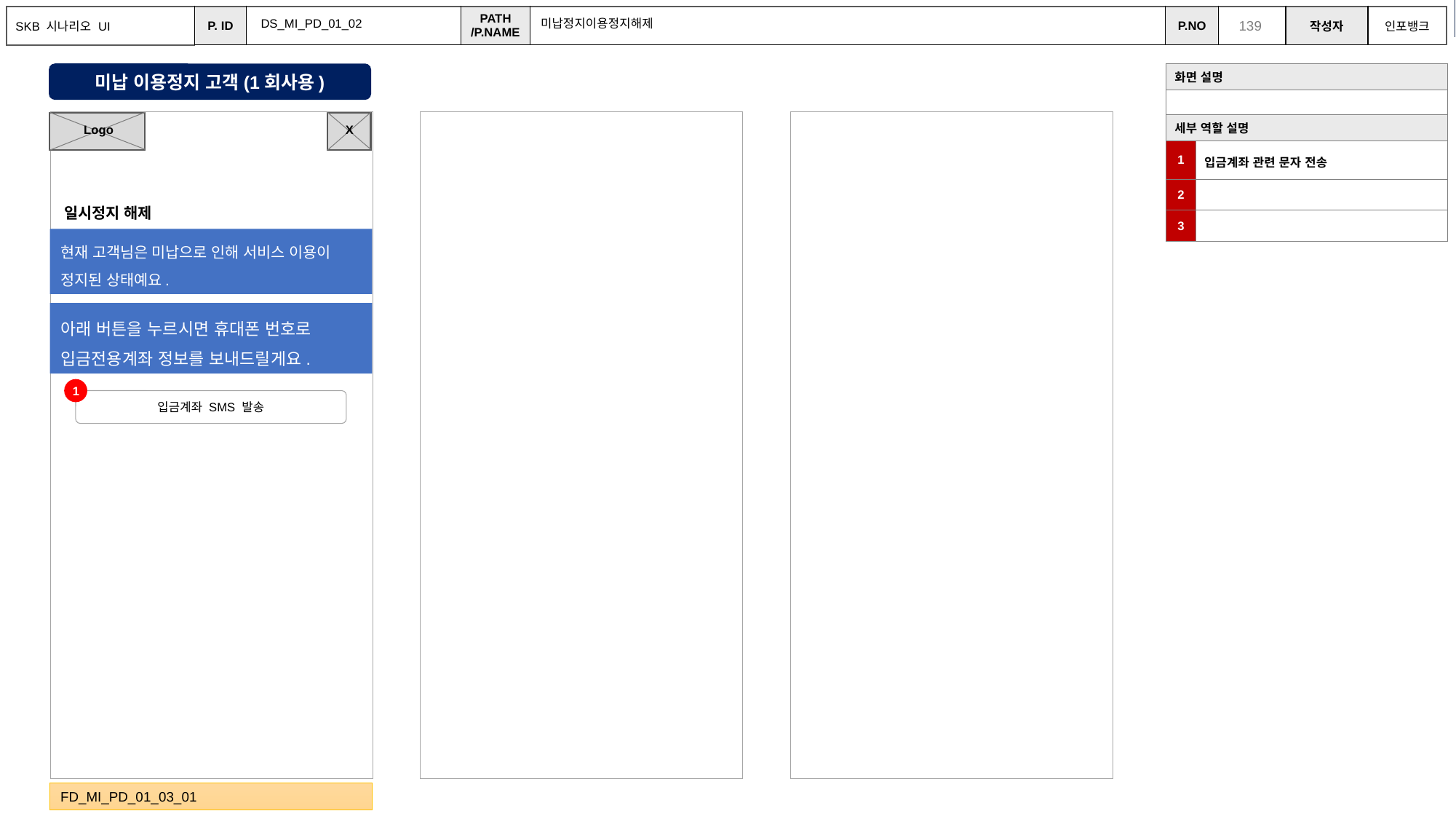

9/19 수정
DS_MI_PD_01_02
미납정지이용정지해제
미납 이용정지 고객(1회사용)
| 화면 설명 |  |
| --- | --- |
|  |  |
| 세부 역할 설명 |  |
| 1 | 입금계좌 관련 문자 전송 |
| 2 |  |
| 3 |  |

X

Logo
일시정지 해제
현재 고객님은 미납으로 인해 서비스 이용이 정지된 상태예요.
아래 버튼을 누르시면 휴대폰 번호로 입금전용계좌 정보를 보내드릴게요.
1

입금계좌 SMS 발송
FD_MI_PD_01_03_01